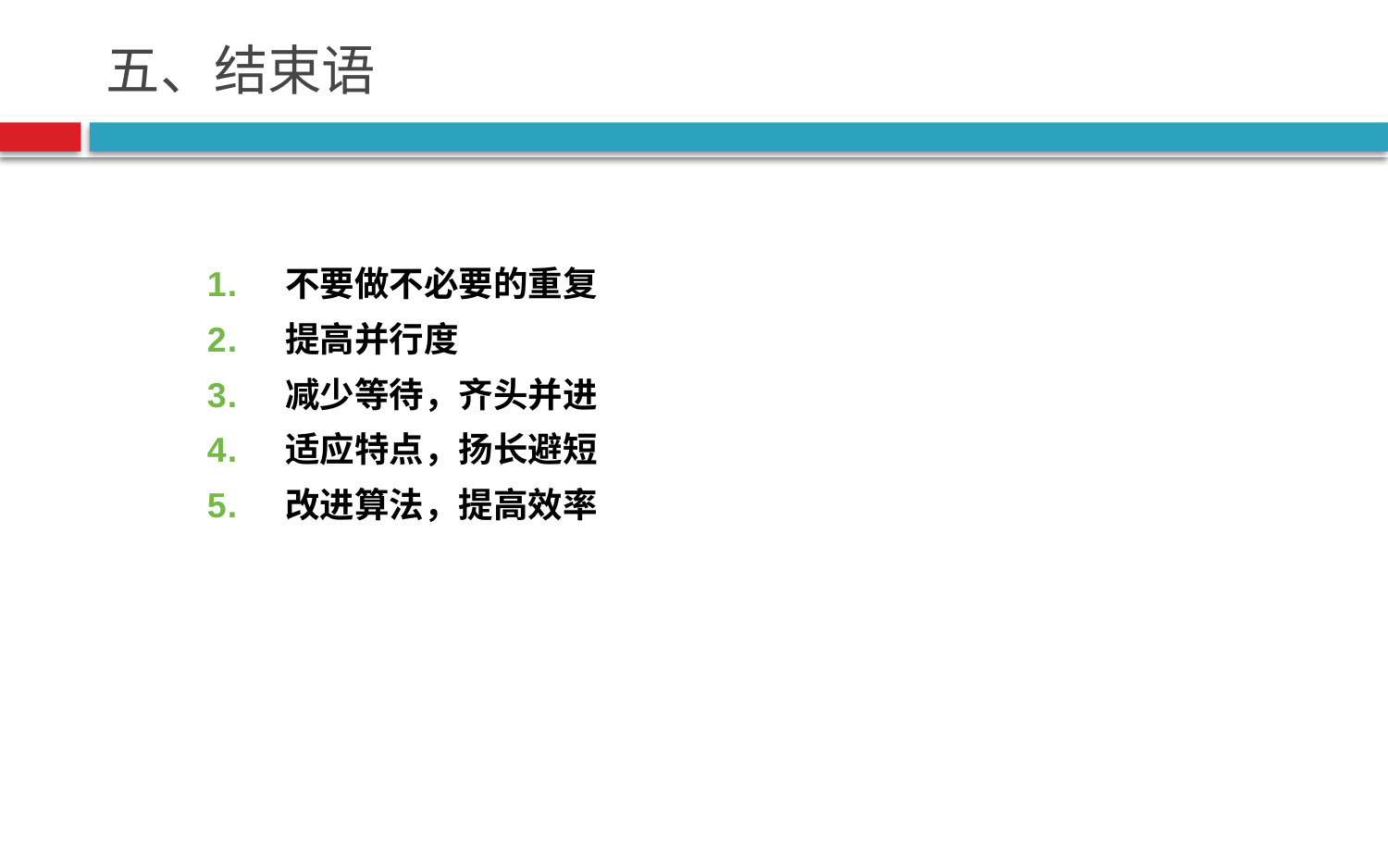

# 五、结束语
不要做不必要的重复
提高并行度
减少等待，齐头并进
适应特点，扬长避短
改进算法，提高效率